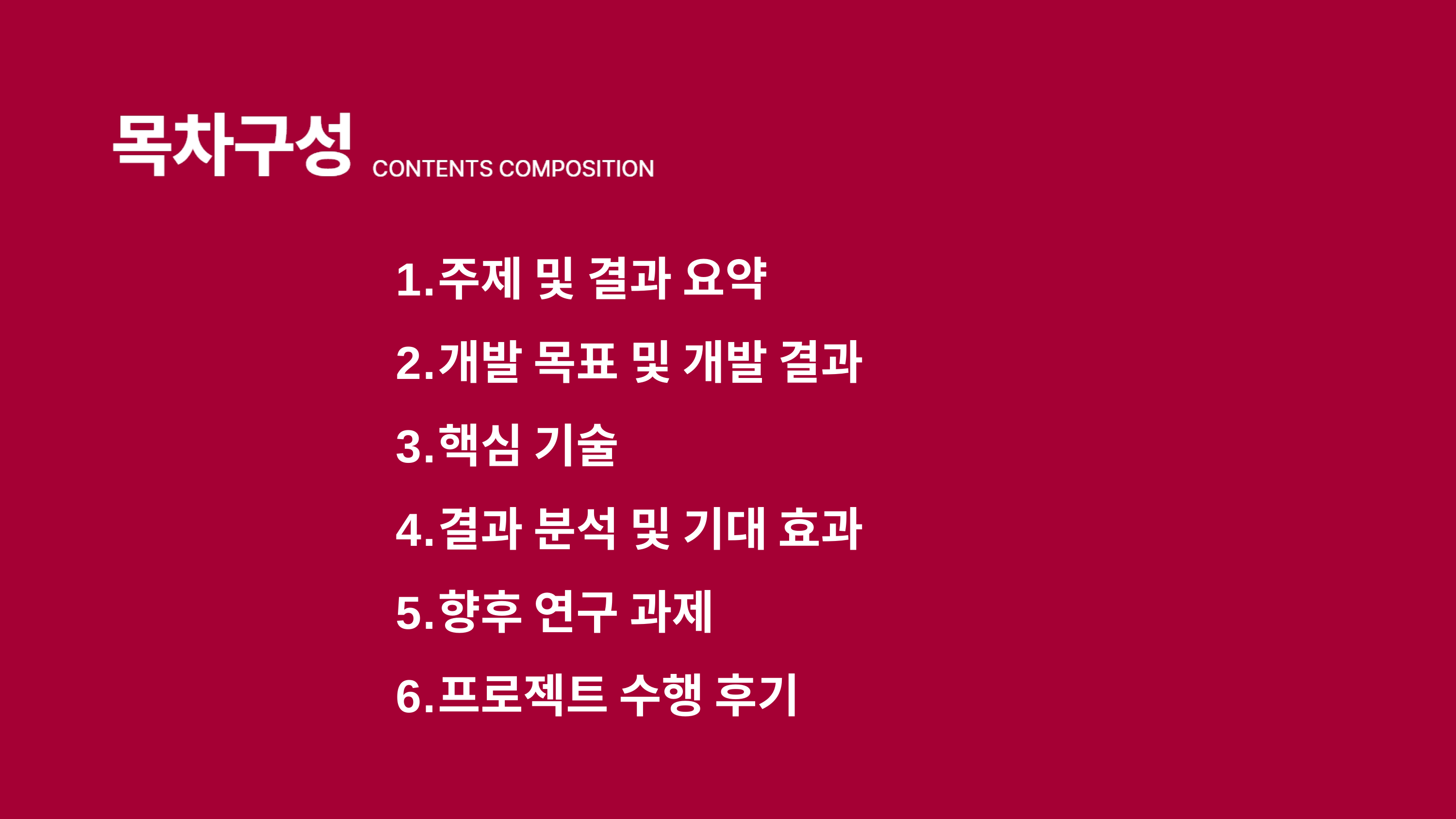

주제 및 결과 요약
개발 목표 및 개발 결과
핵심 기술
결과 분석 및 기대 효과
향후 연구 과제
프로젝트 수행 후기